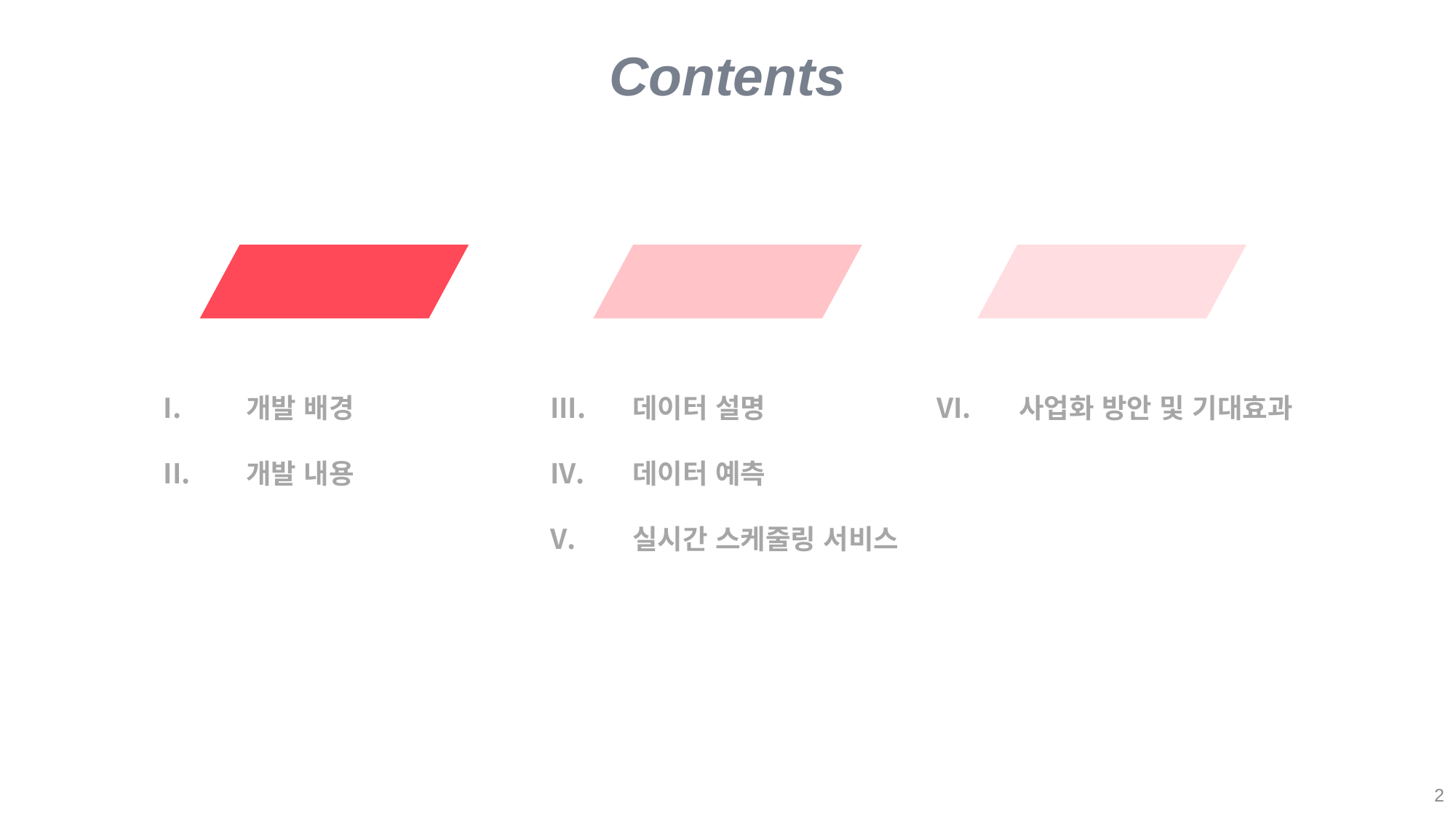

Contents

 개발 배경
 개발 내용

 데이터 설명
 데이터 예측
 실시간 스케줄링 서비스

 사업화 방안 및 기대효과
2